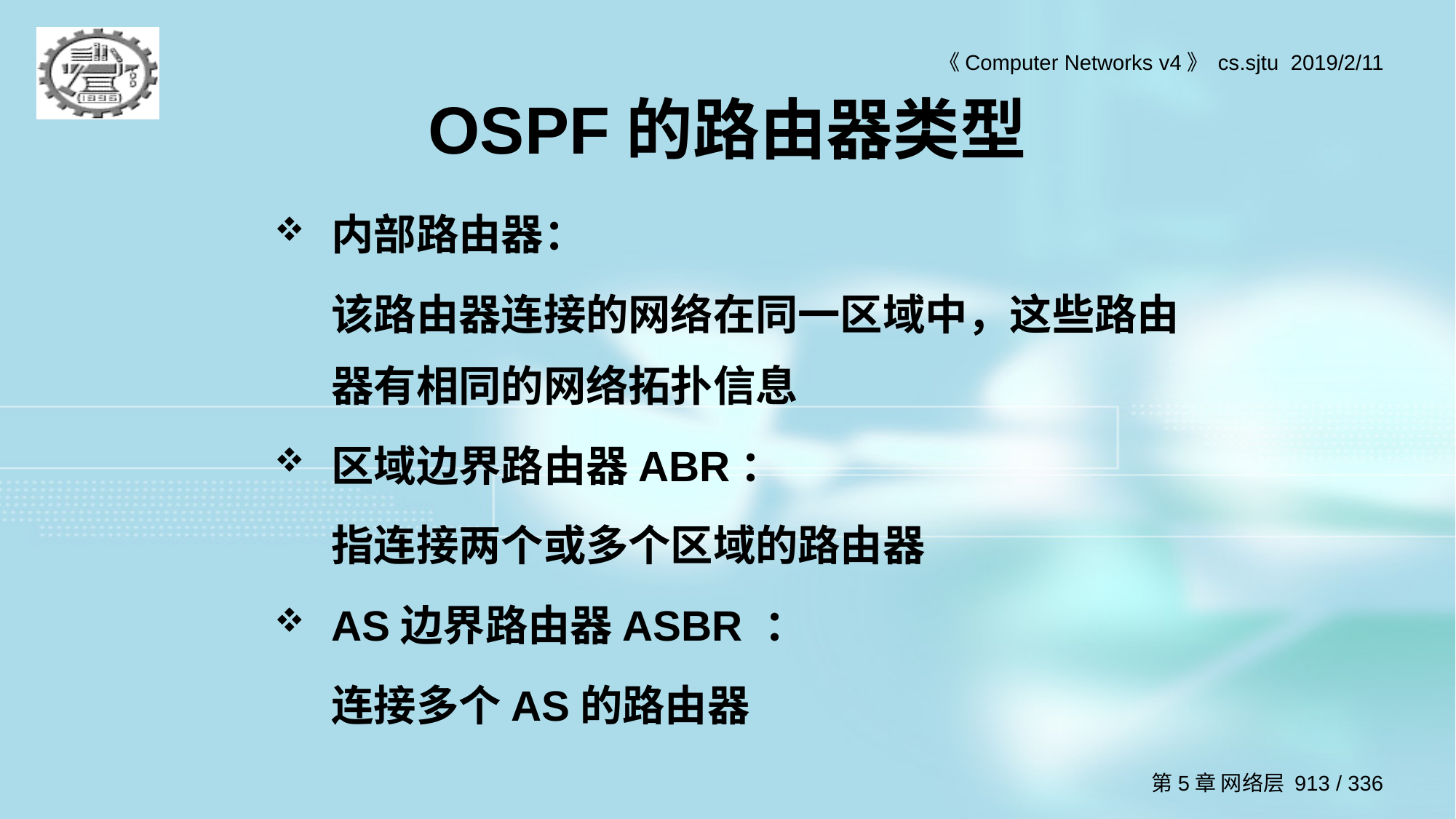

# OSPF的路由器类型
内部路由器：
	该路由器连接的网络在同一区域中，这些路由器有相同的网络拓扑信息
区域边界路由器ABR：
	指连接两个或多个区域的路由器
AS边界路由器ASBR ：
	连接多个AS的路由器